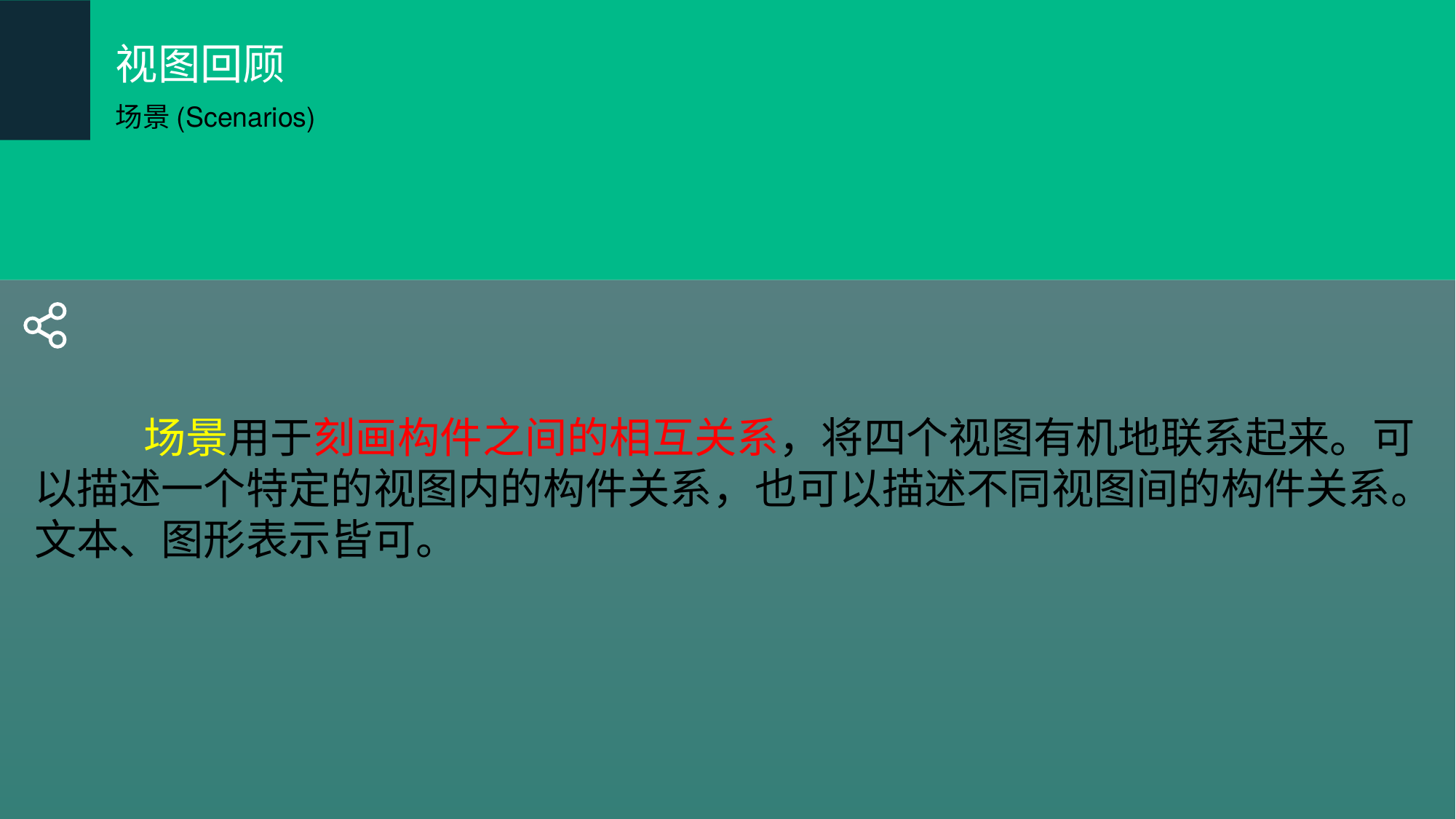

视图回顾
场景(Scenarios)

	场景用于刻画构件之间的相互关系，将四个视图有机地联系起来。可以描述一个特定的视图内的构件关系，也可以描述不同视图间的构件关系。文本、图形表示皆可。